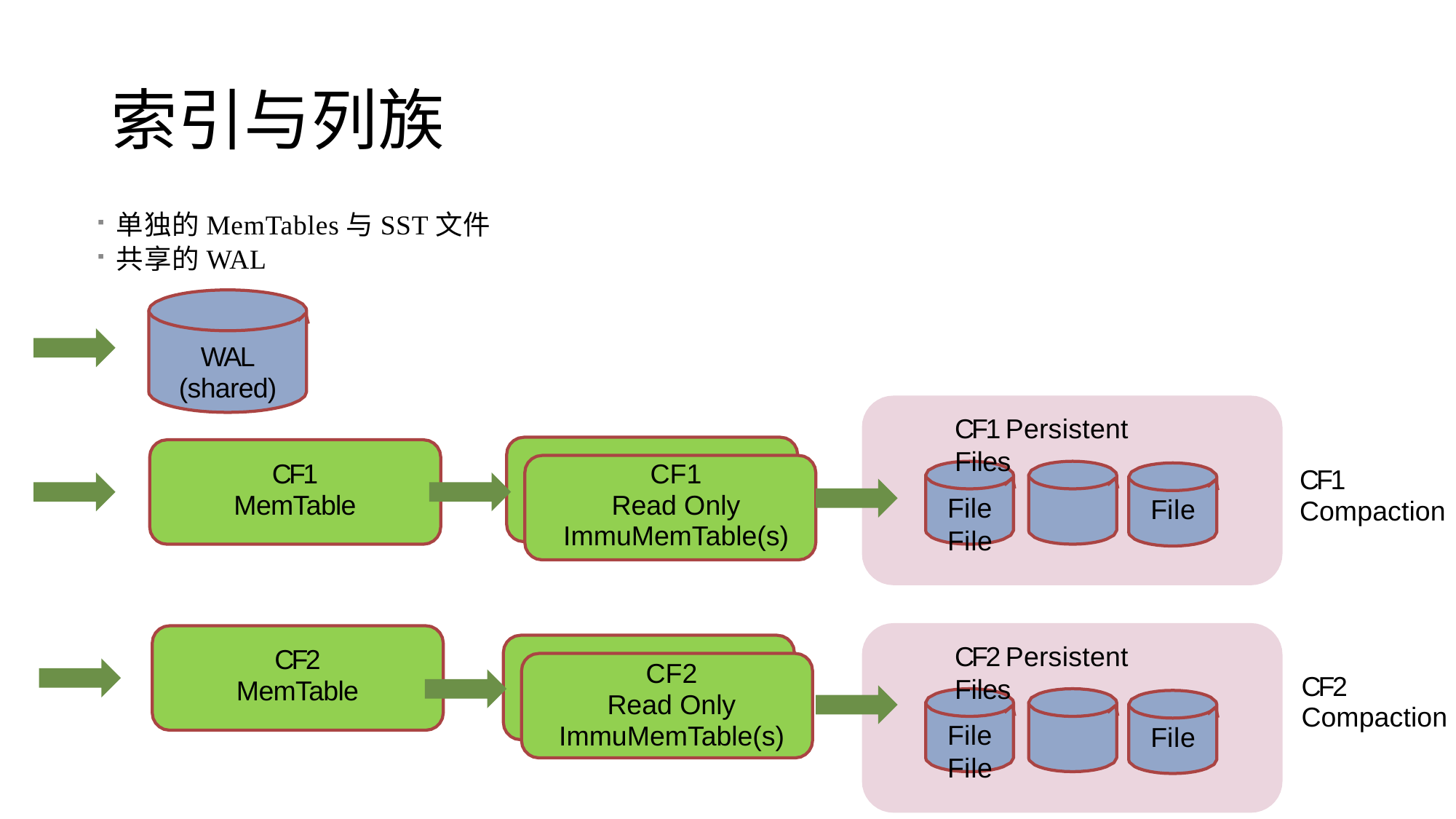

# 索引与列族

单独的MemTables与SST文件
共享的WAL

WAL
(shared)

CF1 Persistent Files

CF1
MemTable
CF1
Read Only
ImmuMemTable(s)

CF1
Compaction

File	File
File

CF2 Persistent Files
CF2
MemTable
CF2
Read Only
ImmuMemTable(s)

CF2
Compaction

File	File
File